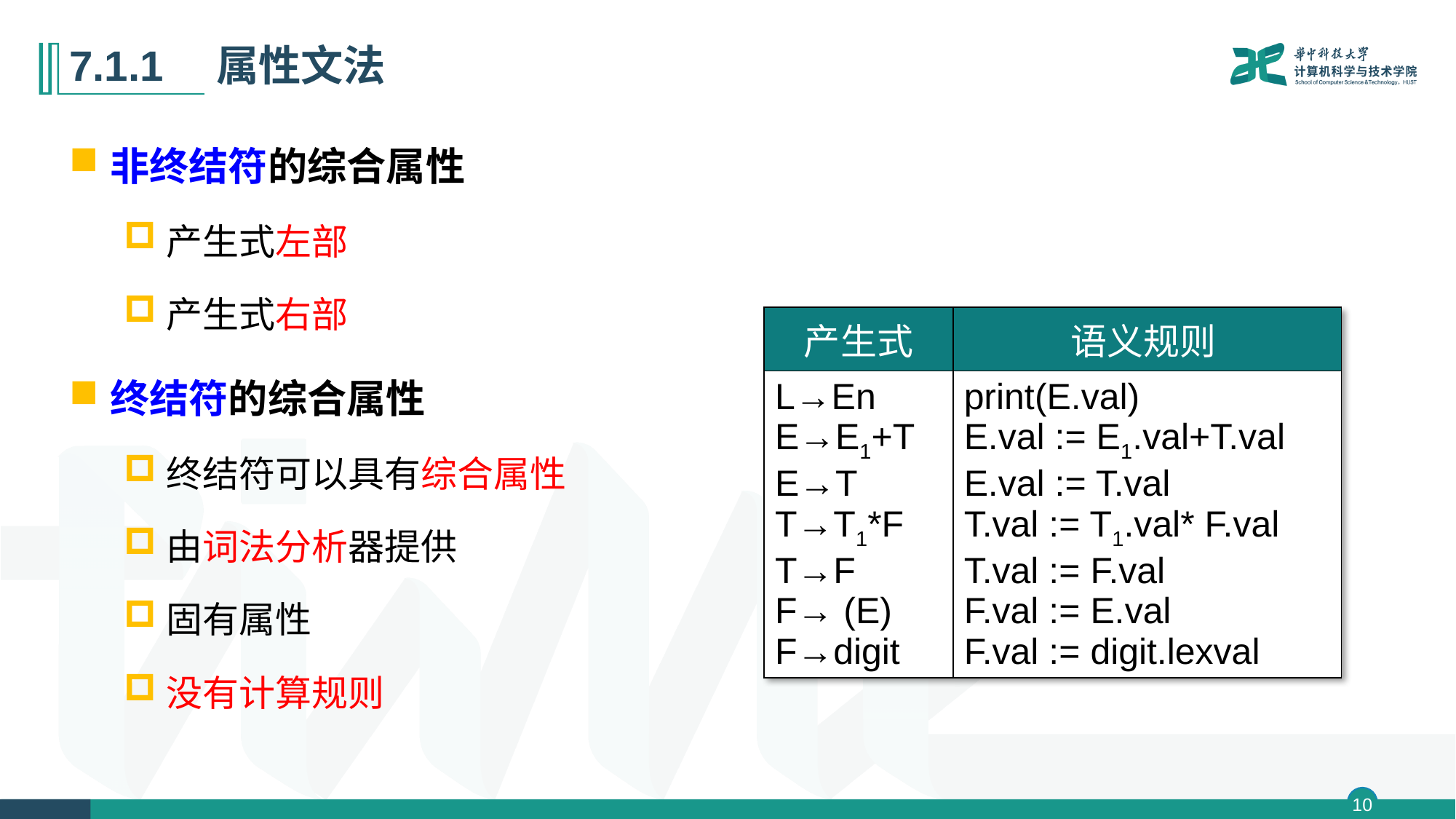

# 7.1.1　属性文法
非终结符的综合属性
产生式左部
产生式右部
终结符的综合属性
终结符可以具有综合属性
由词法分析器提供
固有属性
没有计算规则

| 产生式 | 语义规则 |
| --- | --- |
| L→En E→E1+T E→T T→T1\*F T→F F→ (E) F→digit | print(E.val) E.val := E1.val+T.val E.val := T.val T.val := T1.val\* F.val T.val := F.val F.val := E.val F.val := digit.lexval |